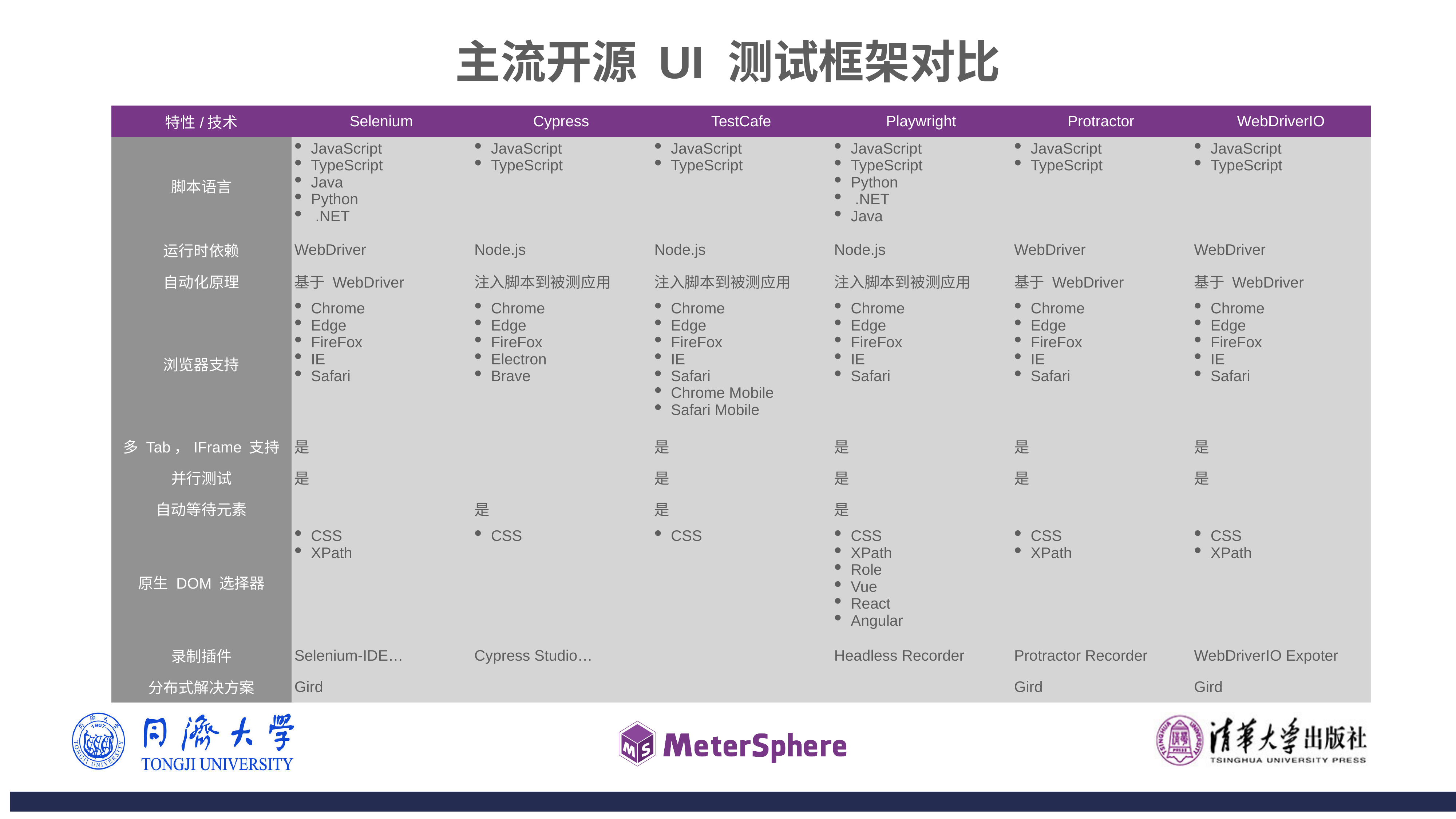

主流开源 UI 测试框架对比
| 特性/技术 | Selenium | Cypress | TestCafe | Playwright | Protractor | WebDriverIO |
| --- | --- | --- | --- | --- | --- | --- |
| 脚本语言 | JavaScript TypeScript Java Python .NET | JavaScript TypeScript | JavaScript TypeScript | JavaScript TypeScript Python .NET Java | JavaScript TypeScript | JavaScript TypeScript |
| 运行时依赖 | WebDriver | Node.js | Node.js | Node.js | WebDriver | WebDriver |
| 自动化原理 | 基于 WebDriver | 注入脚本到被测应用 | 注入脚本到被测应用 | 注入脚本到被测应用 | 基于 WebDriver | 基于 WebDriver |
| 浏览器支持 | Chrome Edge FireFox IE Safari | Chrome Edge FireFox Electron Brave | Chrome Edge FireFox IE Safari Chrome Mobile Safari Mobile | Chrome Edge FireFox IE Safari | Chrome Edge FireFox IE Safari | Chrome Edge FireFox IE Safari |
| 多 Tab，IFrame 支持 | 是 |  | 是 | 是 | 是 | 是 |
| 并行测试 | 是 |  | 是 | 是 | 是 | 是 |
| 自动等待元素 |  | 是 | 是 | 是 |  |  |
| 原生 DOM 选择器 | CSS XPath | CSS | CSS | CSS XPath Role Vue React Angular | CSS XPath | CSS XPath |
| 录制插件 | Selenium-IDE… | Cypress Studio… |  | Headless Recorder | Protractor Recorder | WebDriverIO Expoter |
| 分布式解决方案 | Gird |  |  |  | Gird | Gird |